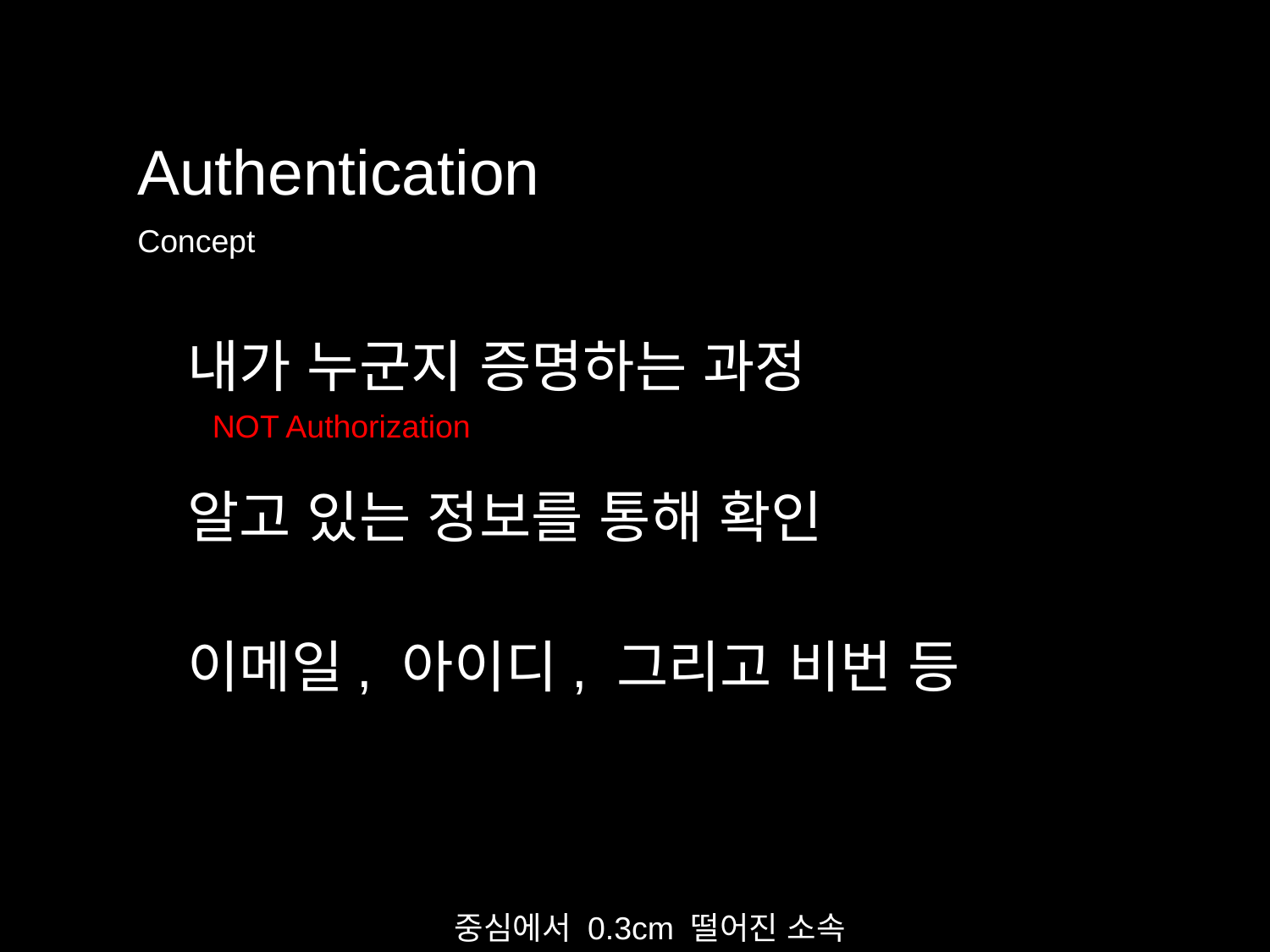

Authentication
Concept
내가 누군지 증명하는 과정
NOT Authorization
알고 있는 정보를 통해 확인
이메일, 아이디, 그리고 비번 등